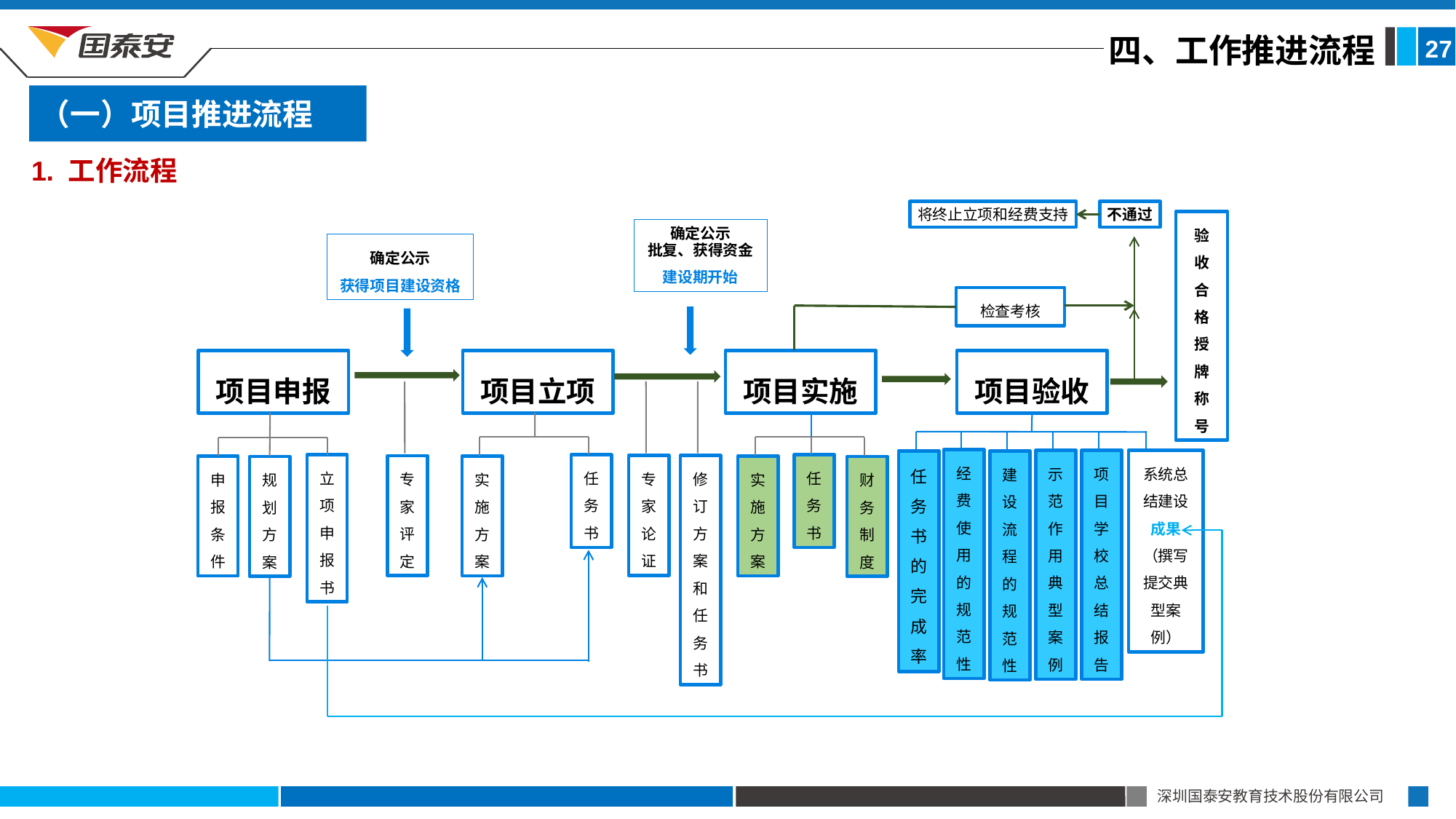

27
四、工作推进流程
（一）项目推进流程
1. 工作流程
将终止立项和经费支持
不通过
验收合格授牌
称号
确定公示
批复、获得资金
建设期开始
确定公示
获得项目建设资格
检查考核

项目申报
项目立项
项目实施
项目验收

经费使用的规范性
示范作用典型案例
项目学校总结报告
系统总结建设成果（撰写提交典型案例）
任务书的完成率
建设流程的规范性
立项申报书
任务书
任务书
专家论证
修订方案和任务书
专家评定
申报条件
实施方案
实施方案
规划方案
财务制度